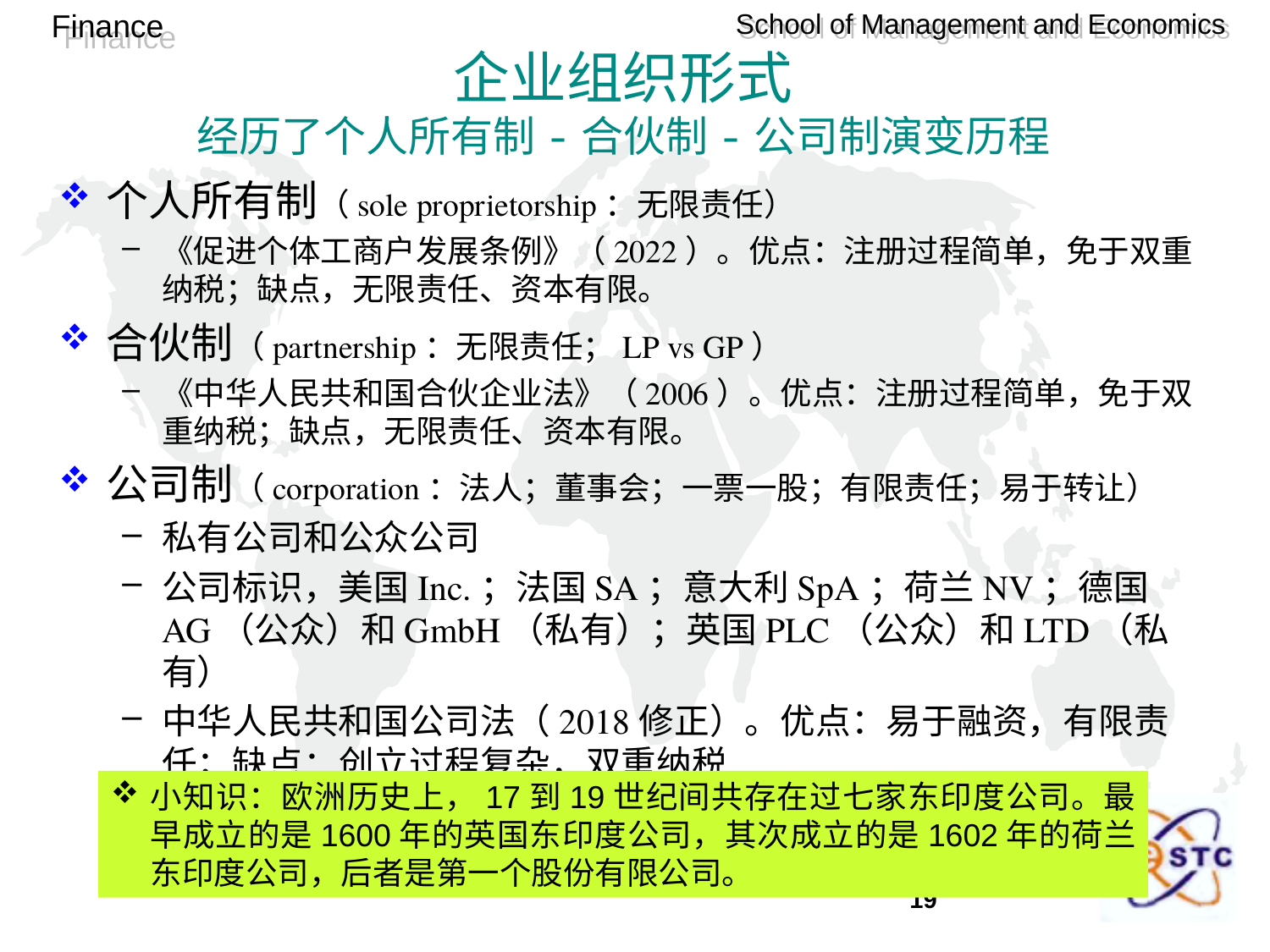

# 企业组织形式 经历了个人所有制-合伙制-公司制演变历程
个人所有制（sole proprietorship：无限责任）
《促进个体工商户发展条例》（2022）。优点：注册过程简单，免于双重纳税；缺点，无限责任、资本有限。
合伙制（partnership：无限责任；LP vs GP）
《中华人民共和国合伙企业法》（2006）。优点：注册过程简单，免于双重纳税；缺点，无限责任、资本有限。
公司制（corporation：法人；董事会；一票一股；有限责任；易于转让）
私有公司和公众公司
公司标识，美国Inc.；法国SA；意大利SpA；荷兰NV；德国AG（公众）和GmbH（私有）；英国PLC（公众）和LTD（私有）
中华人民共和国公司法（2018修正）。优点：易于融资，有限责任；缺点：创立过程复杂，双重纳税
小知识：欧洲历史上，17到19世纪间共存在过七家东印度公司。最早成立的是1600年的英国东印度公司，其次成立的是1602年的荷兰东印度公司，后者是第一个股份有限公司。